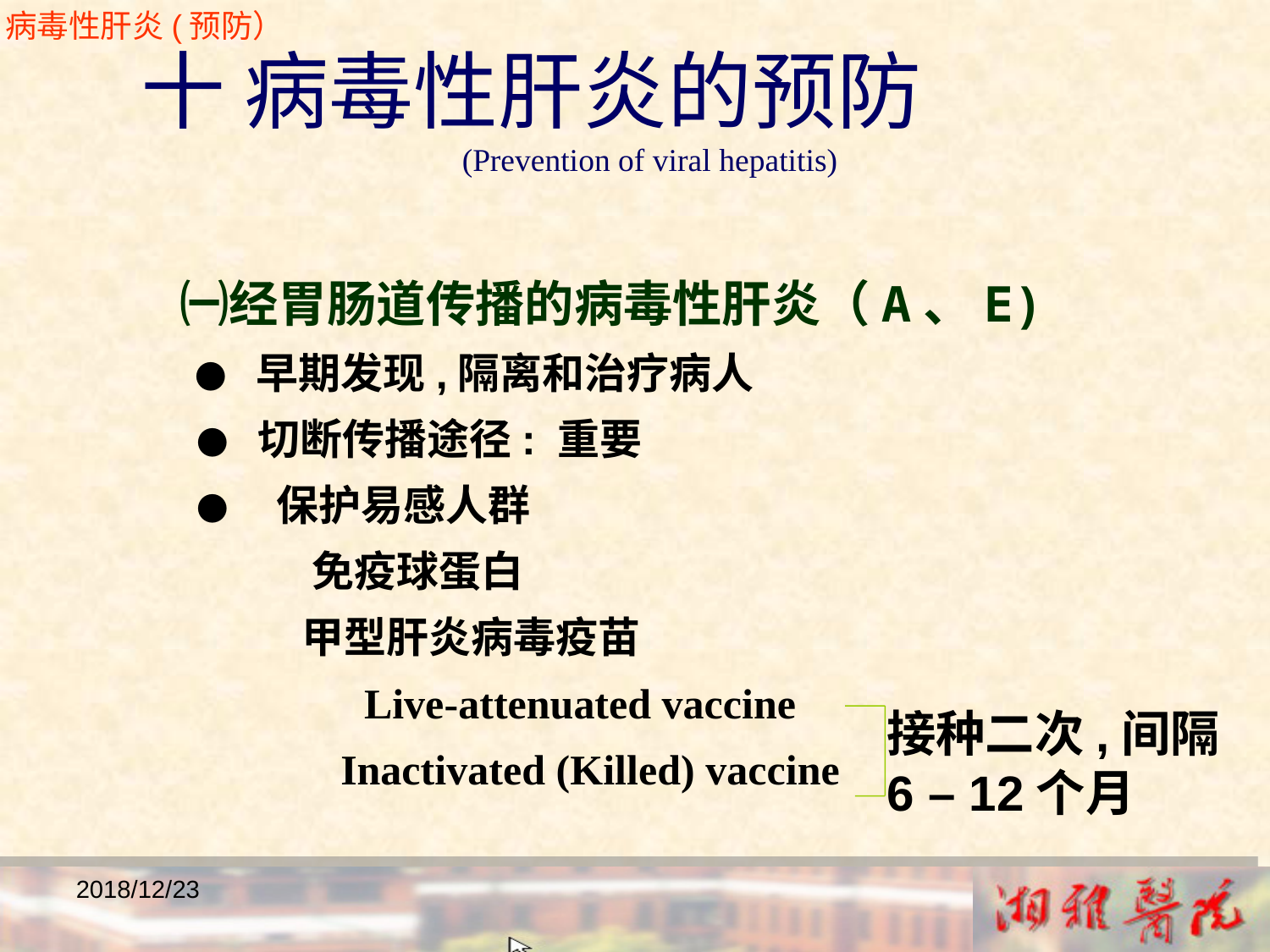

病毒性肝炎(预防）
    十 病毒性肝炎的预防
                                               (Prevention of viral hepatitis)

           ㈠经胃肠道传播的病毒性肝炎（A、E)
                     ●   早期发现,隔离和治疗病人
                ●  切断传播途径: 重要
                ●    保护易感人群
                           免疫球蛋白
                          甲型肝炎病毒疫苗
                           Live-attenuated vaccine
                         Inactivated (Killed) vaccine
接种二次,间隔
6 – 12个月

2018/12/23